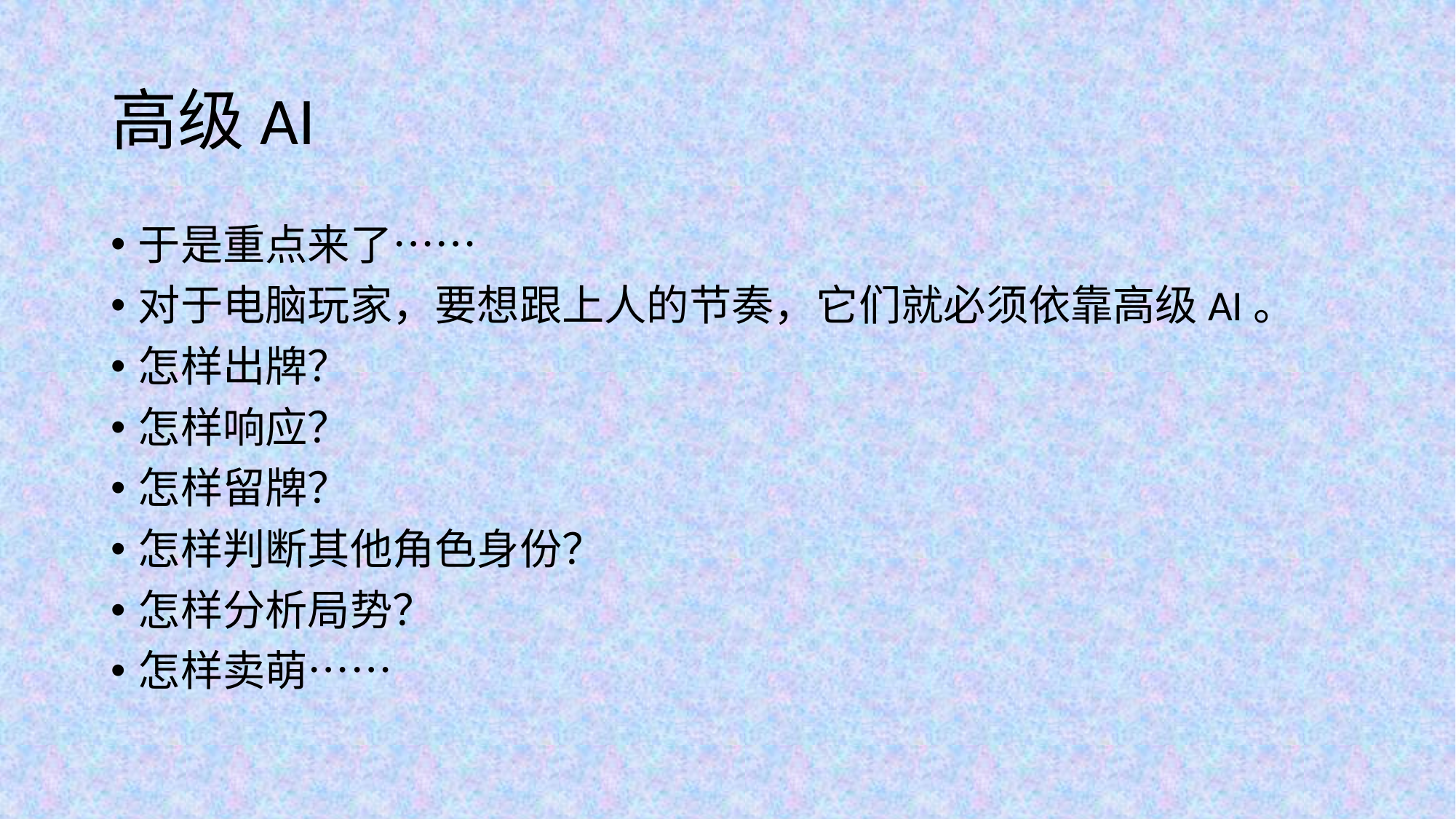

# 高级AI
于是重点来了……
对于电脑玩家，要想跟上人的节奏，它们就必须依靠高级AI。
怎样出牌？
怎样响应？
怎样留牌？
怎样判断其他角色身份？
怎样分析局势？
怎样卖萌……